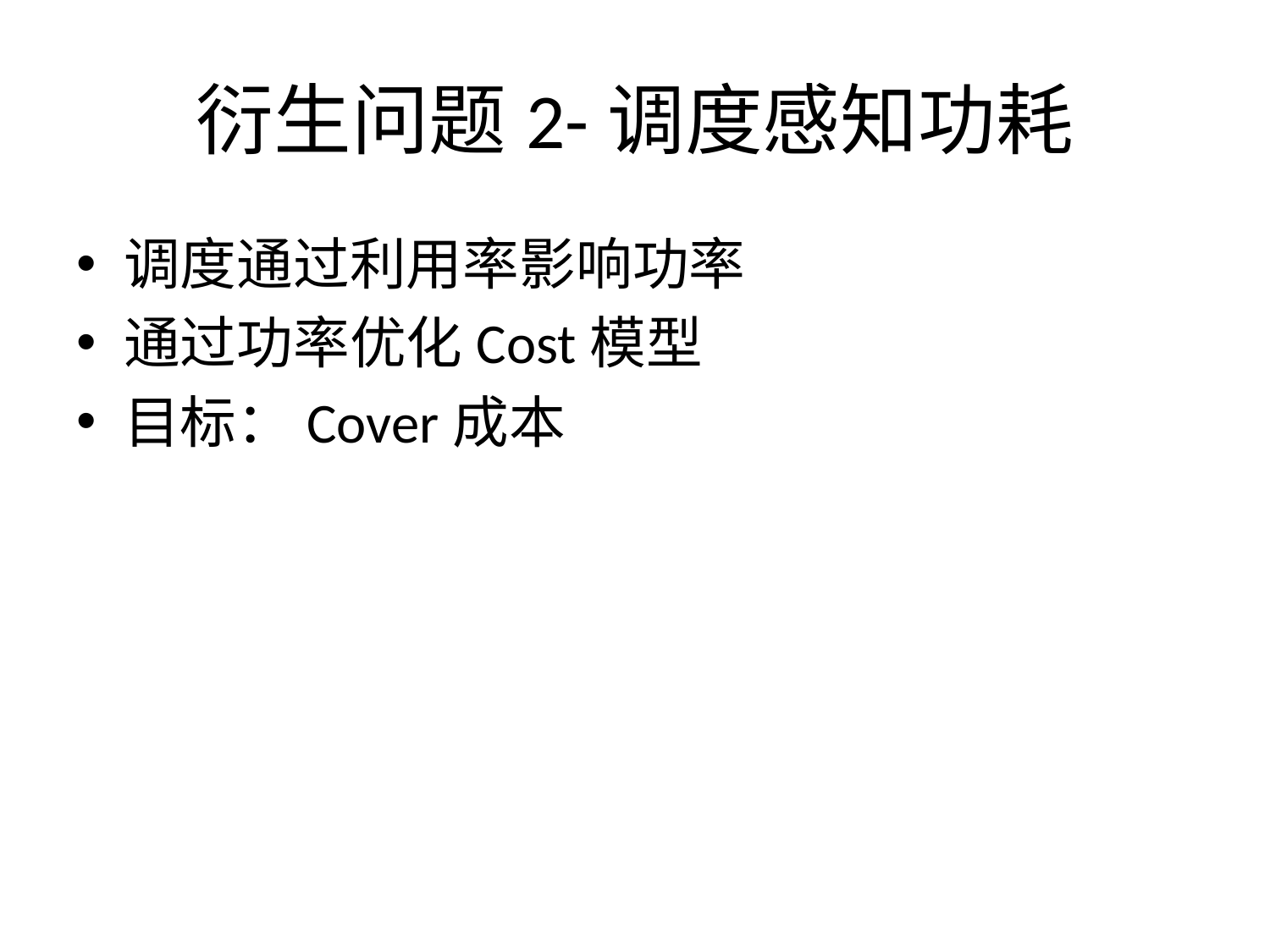

# 衍生问题2-调度感知功耗
调度通过利用率影响功率
通过功率优化Cost模型
目标：Cover成本